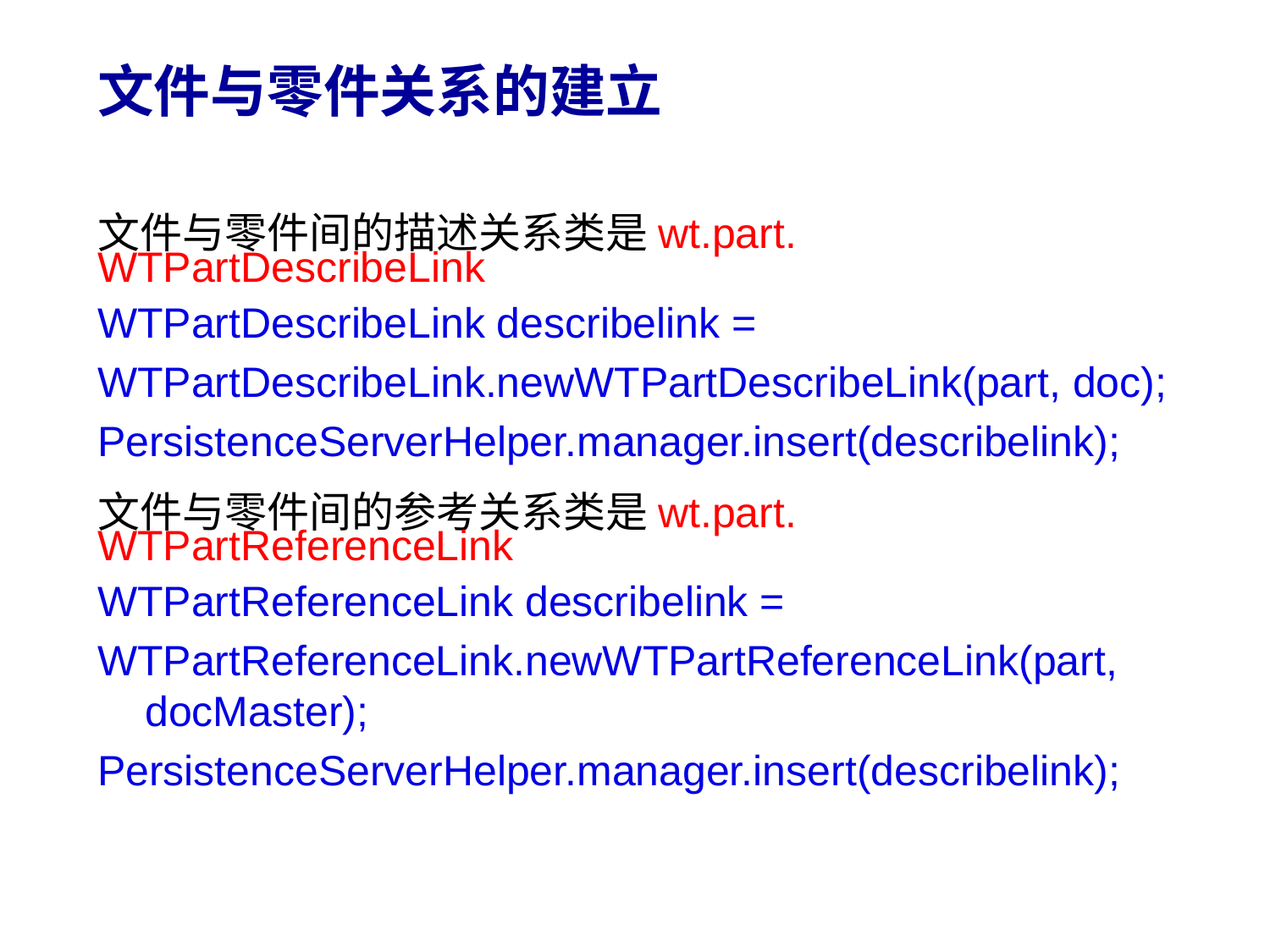

# 文件与零件关系的建立

文件与零件间的描述关系类是wt.part.
WTPartDescribeLink
WTPartDescribeLink describelink =
WTPartDescribeLink.newWTPartDescribeLink(part, doc);
PersistenceServerHelper.manager.insert(describelink);

文件与零件间的参考关系类是wt.part.
WTPartReferenceLink
WTPartReferenceLink describelink =
WTPartReferenceLink.newWTPartReferenceLink(part, docMaster);
PersistenceServerHelper.manager.insert(describelink);